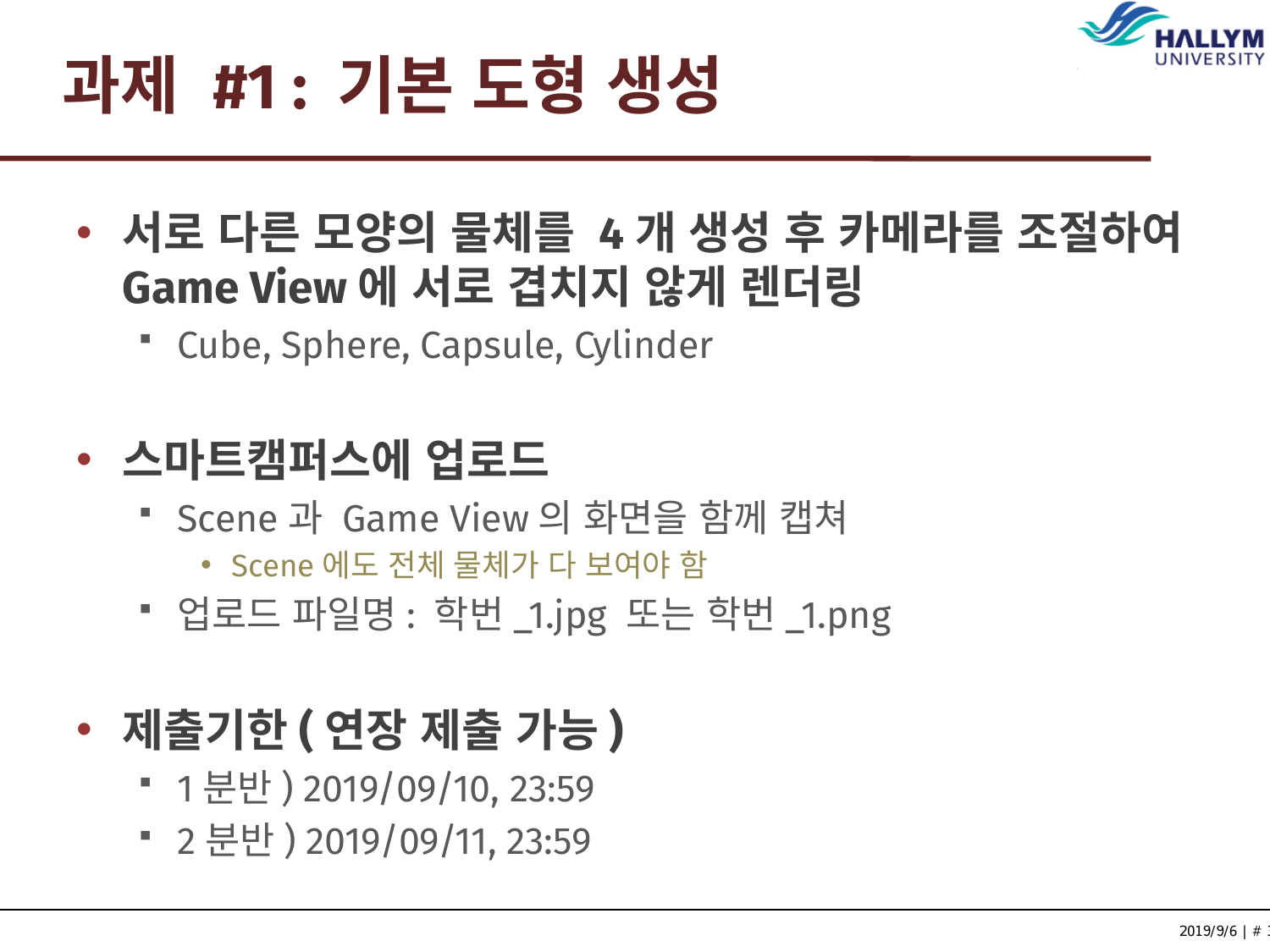

# 과제 #1 : 기본 도형 생성
서로 다른 모양의 물체를 4개 생성 후 카메라를 조절하여 Game View에 서로 겹치지 않게 렌더링
Cube, Sphere, Capsule, Cylinder

스마트캠퍼스에 업로드
Scene과 Game View의 화면을 함께 캡쳐
Scene에도 전체 물체가 다 보여야 함
업로드 파일명: 학번_1.jpg 또는 학번_1.png

제출기한(연장 제출 가능)
1분반) 2019/09/10, 23:59
2분반) 2019/09/11, 23:59